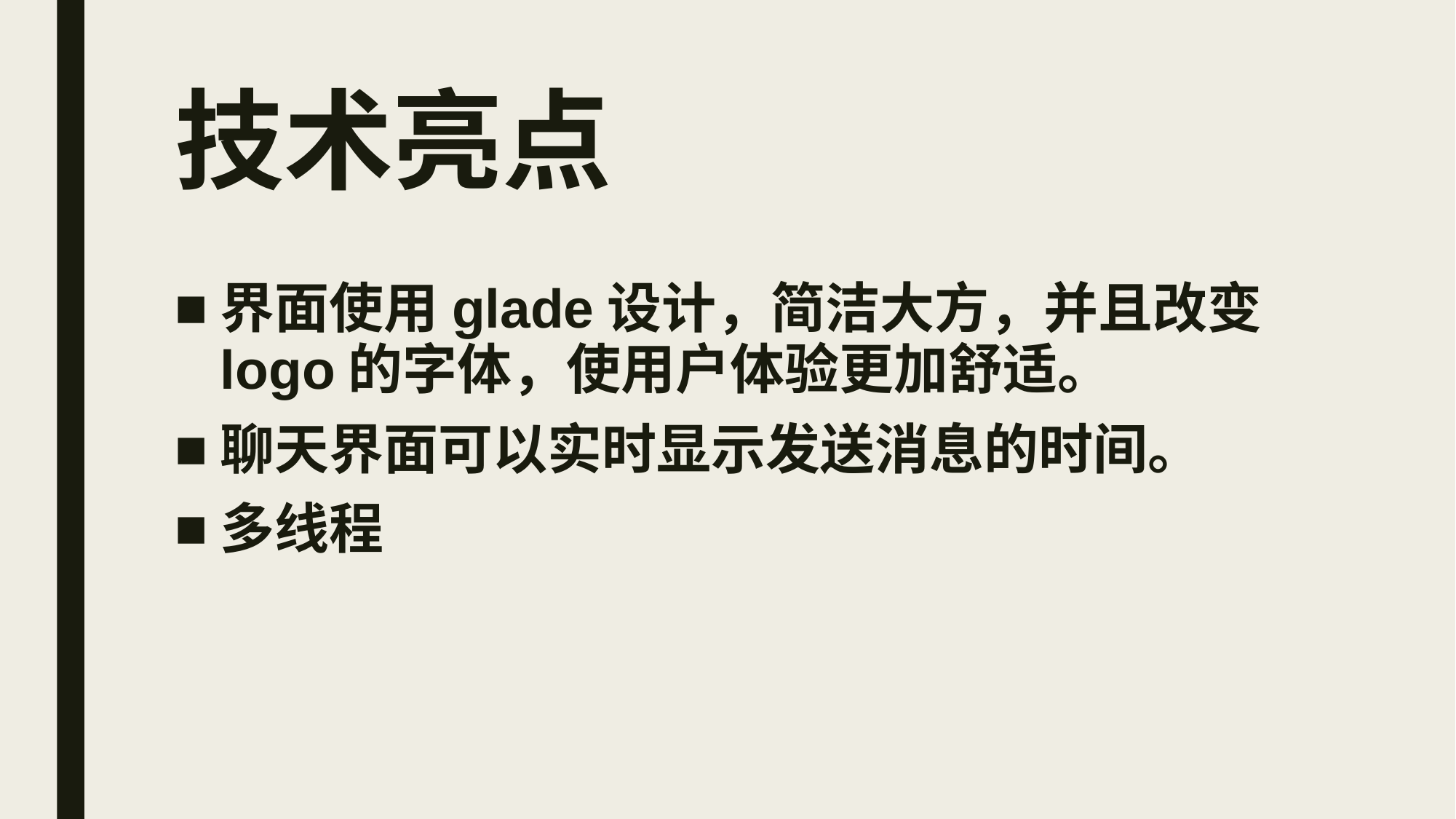

# 技术亮点
界面使用glade设计，简洁大方，并且改变logo的字体，使用户体验更加舒适。
聊天界面可以实时显示发送消息的时间。
多线程